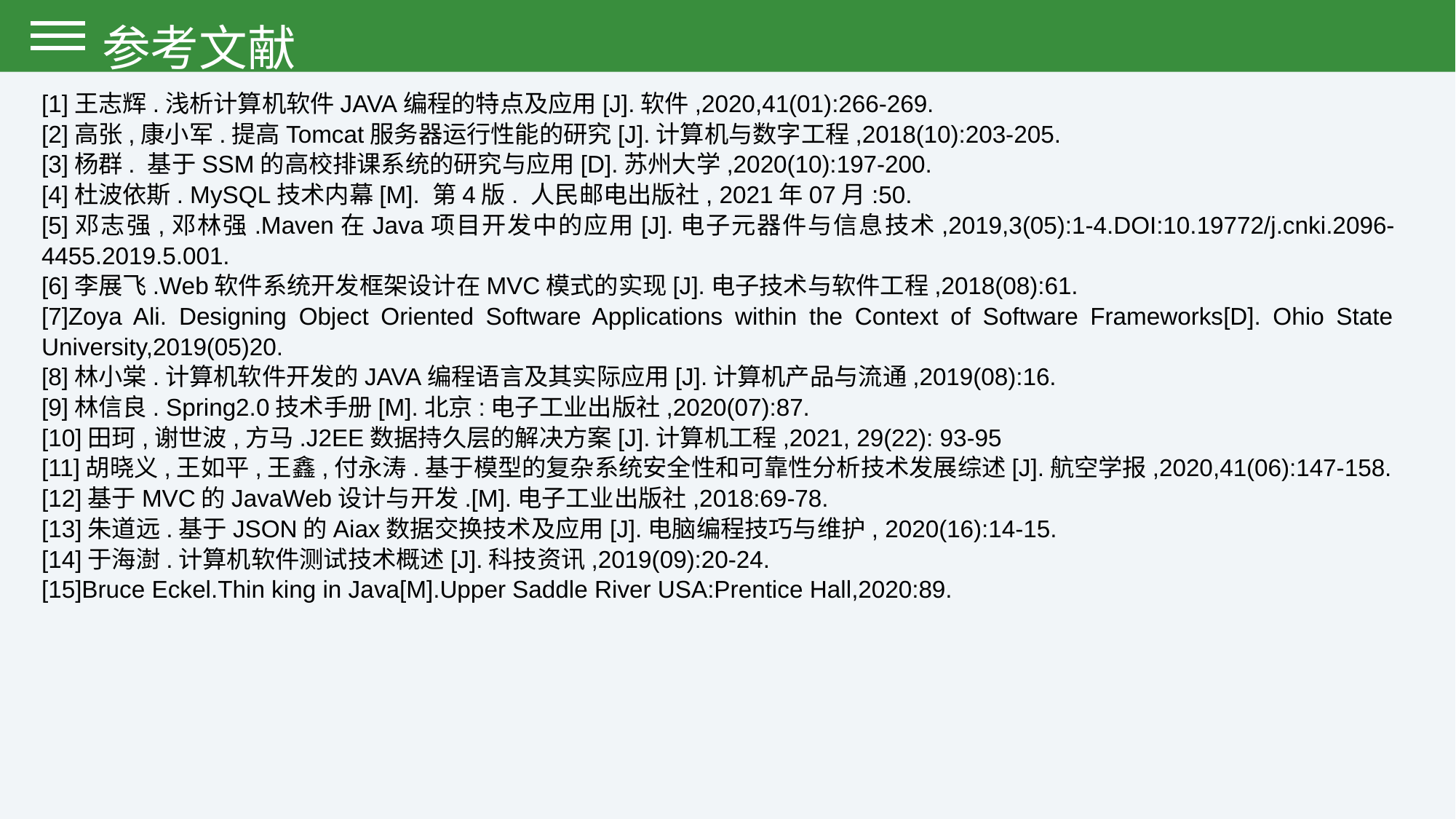

参考文献
[1]王志辉.浅析计算机软件JAVA编程的特点及应用[J].软件,2020,41(01):266-269.
[2]高张,康小军.提高Tomcat服务器运行性能的研究[J].计算机与数字工程,2018(10):203-205.
[3]杨群. 基于SSM的高校排课系统的研究与应用[D].苏州大学,2020(10):197-200.
[4]杜波依斯. MySQL技术内幕[M]. 第4版. 人民邮电出版社, 2021年07月:50.
[5]邓志强,邓林强.Maven在Java项目开发中的应用[J].电子元器件与信息技术,2019,3(05):1-4.DOI:10.19772/j.cnki.2096-4455.2019.5.001.
[6]李展飞.Web软件系统开发框架设计在MVC模式的实现[J].电子技术与软件工程,2018(08):61.
[7]Zoya Ali. Designing Object Oriented Software Applications within the Context of Software Frameworks[D]. Ohio State University,2019(05)20.
[8]林小棠.计算机软件开发的JAVA编程语言及其实际应用[J].计算机产品与流通,2019(08):16.
[9]林信良. Spring2.0技术手册[M].北京:电子工业出版社,2020(07):87.
[10]田珂,谢世波,方马.J2EE数据持久层的解决方案[J].计算机工程,2021, 29(22): 93-95
[11]胡晓义,王如平,王鑫,付永涛.基于模型的复杂系统安全性和可靠性分析技术发展综述[J].航空学报,2020,41(06):147-158.
[12]基于MVC的JavaWeb设计与开发.[M].电子工业出版社,2018:69-78.
[13]朱道远.基于JSON的Aiax数据交换技术及应用[J].电脑编程技巧与维护, 2020(16):14-15.
[14]于海澍.计算机软件测试技术概述[J].科技资讯,2019(09):20-24.
[15]Bruce Eckel.Thin king in Java[M].Upper Saddle River USA:Prentice Hall,2020:89.